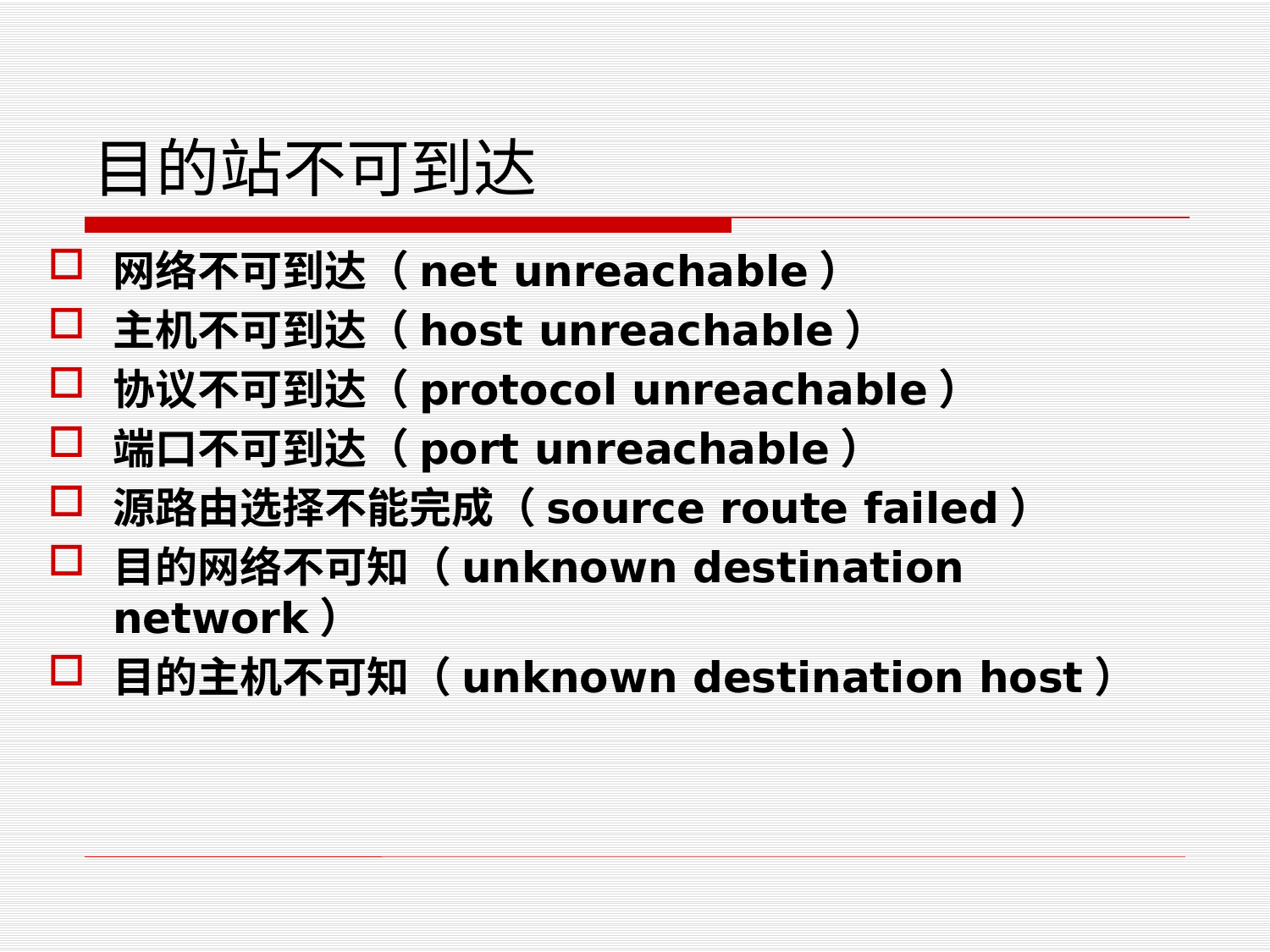

# 目的站不可到达
网络不可到达（net unreachable）
主机不可到达（host unreachable）
协议不可到达（protocol unreachable）
端口不可到达（port unreachable）
源路由选择不能完成（source route failed）
目的网络不可知（unknown destination network）
目的主机不可知（unknown destination host）